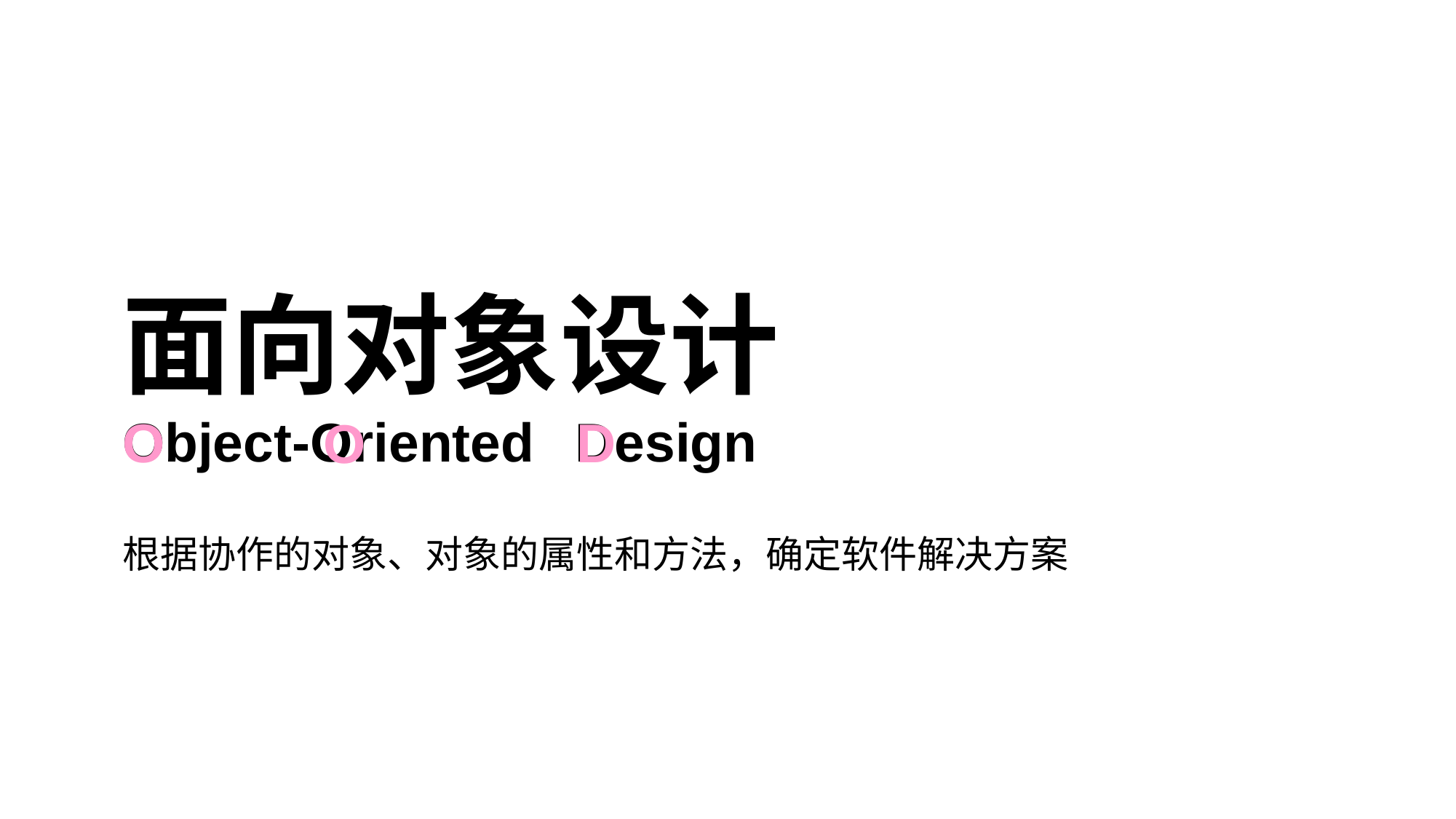

面向对象
Object-Oriented
设计
 Design
D
O
O
根据协作的对象、对象的属性和方法，确定软件解决方案